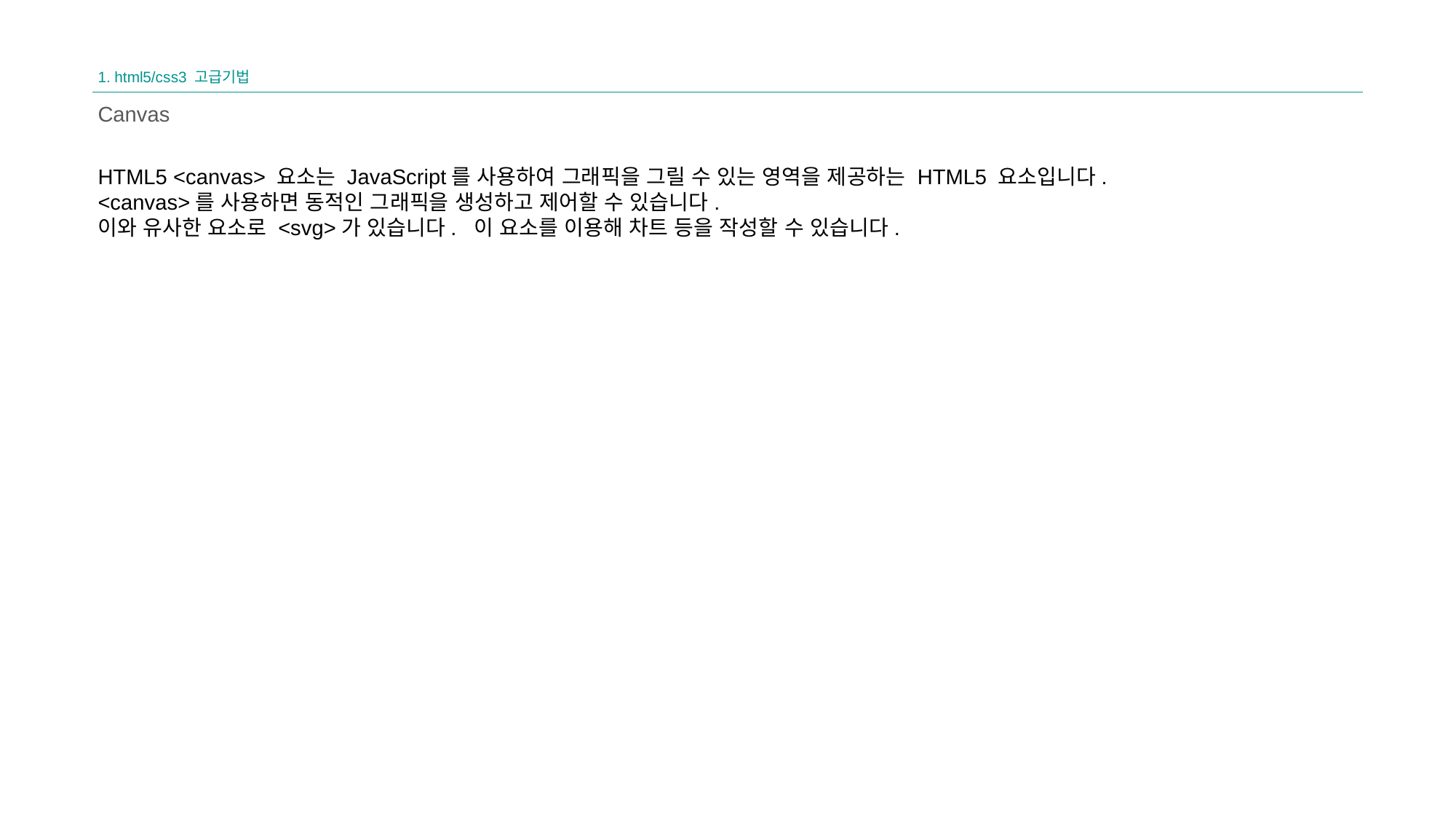

1. html5/css3 고급기법

Canvas
HTML5 <canvas> 요소는 JavaScript를 사용하여 그래픽을 그릴 수 있는 영역을 제공하는 HTML5 요소입니다.
<canvas>를 사용하면 동적인 그래픽을 생성하고 제어할 수 있습니다.
이와 유사한 요소로 <svg>가 있습니다.  이 요소를 이용해 차트 등을 작성할 수 있습니다.